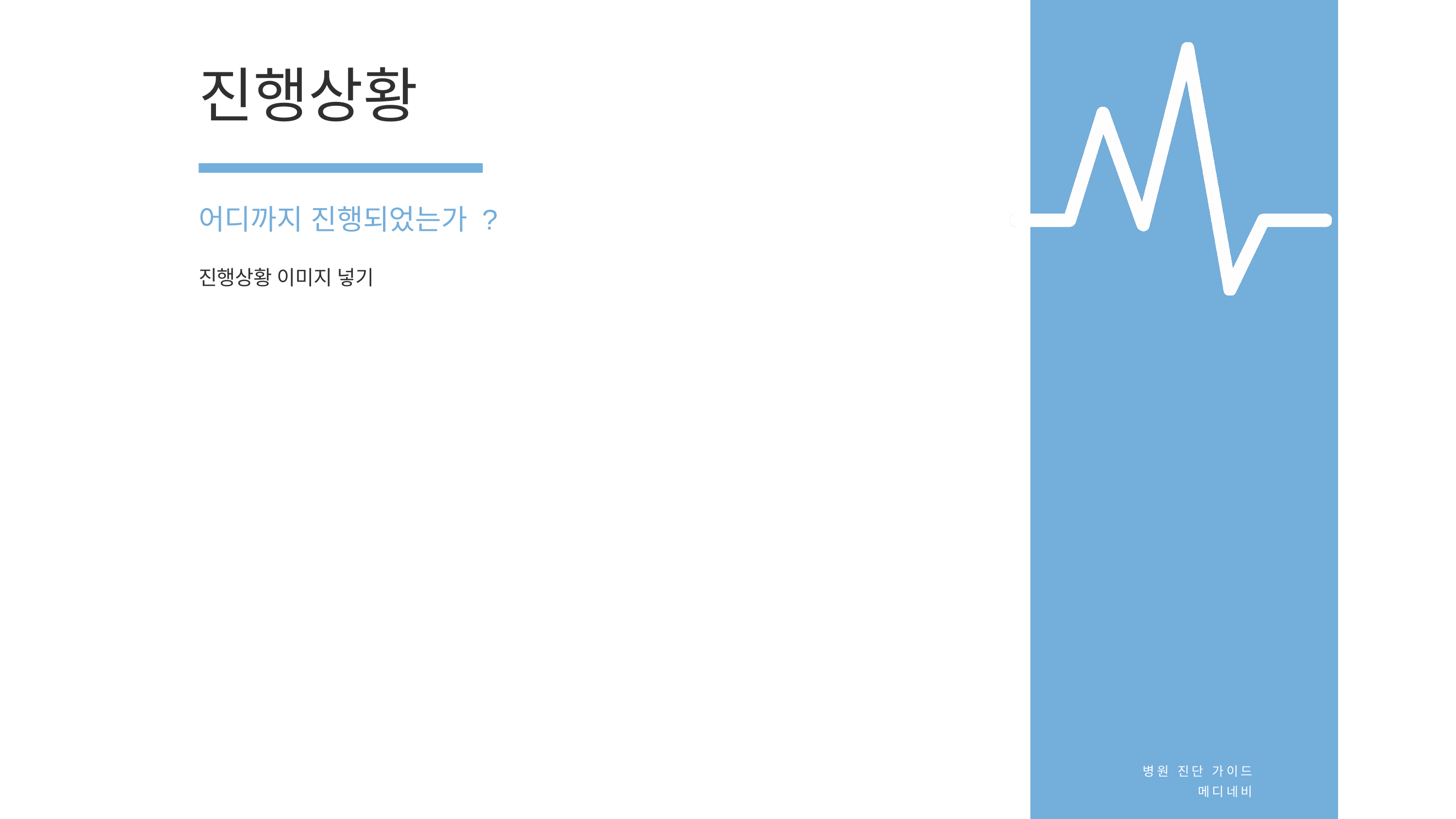

진행상황

어디까지 진행되었는가 ?
진행상황 이미지 넣기
병원 진단 가이드
메디네비